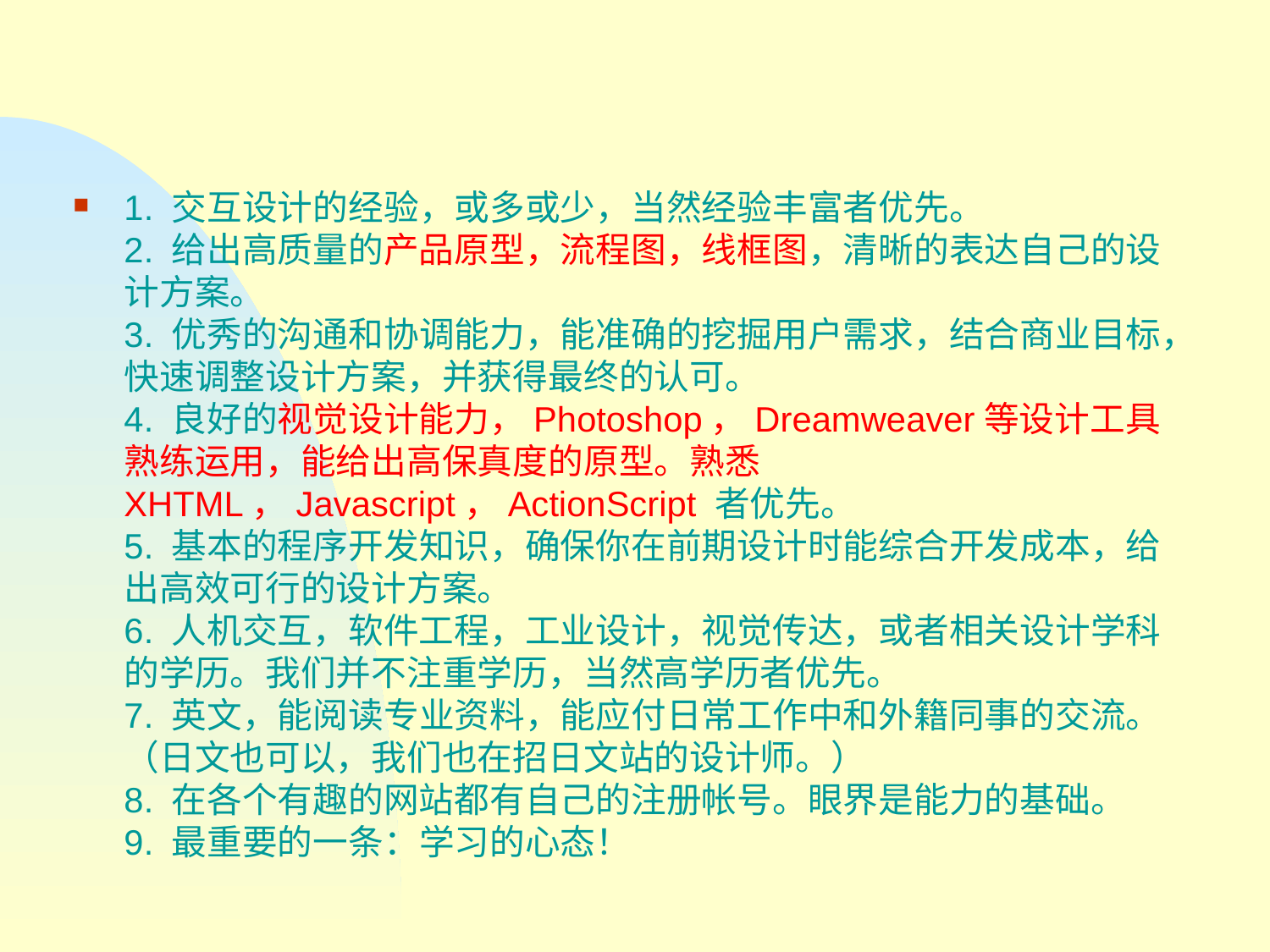

#
1. 交互设计的经验，或多或少，当然经验丰富者优先。
2. 给出高质量的产品原型，流程图，线框图，清晰的表达自己的设计方案。
3. 优秀的沟通和协调能力，能准确的挖掘用户需求，结合商业目标，快速调整设计方案，并获得最终的认可。
4. 良好的视觉设计能力，Photoshop，Dreamweaver等设计工具熟练运用，能给出高保真度的原型。熟悉XHTML，Javascript，ActionScript 者优先。
5. 基本的程序开发知识，确保你在前期设计时能综合开发成本，给出高效可行的设计方案。
6. 人机交互，软件工程，工业设计，视觉传达，或者相关设计学科的学历。我们并不注重学历，当然高学历者优先。
7. 英文，能阅读专业资料，能应付日常工作中和外籍同事的交流。（日文也可以，我们也在招日文站的设计师。）
8. 在各个有趣的网站都有自己的注册帐号。眼界是能力的基础。
9. 最重要的一条：学习的心态！